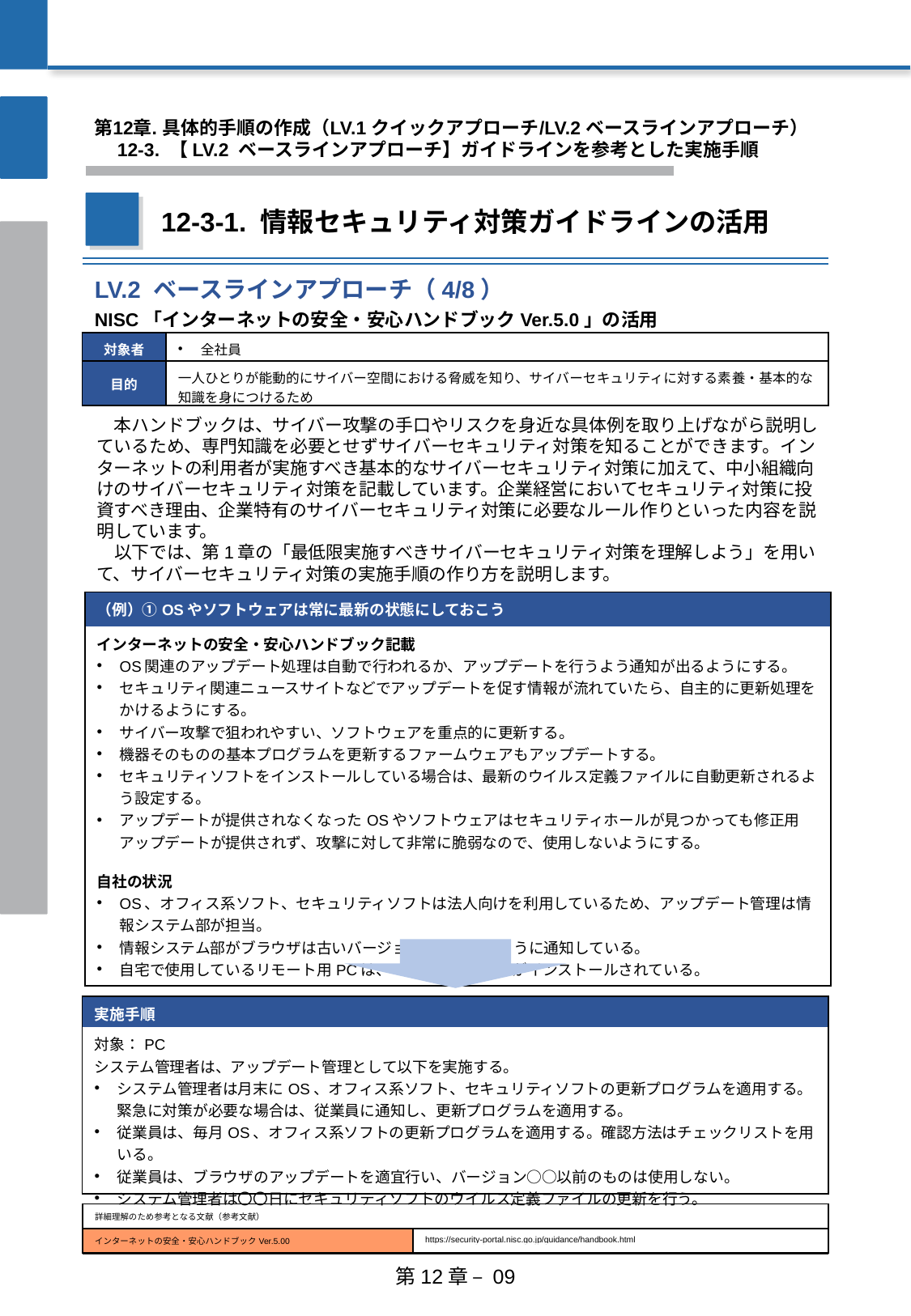

第12章. 具体的手順の作成（LV.1 クイックアプローチ/LV.2 ベースラインアプローチ）
　12-3. 【LV.2 ベースラインアプローチ】ガイドラインを参考とした実施手順
12-3-1. 情報セキュリティ対策ガイドラインの活用
LV.2 ベースラインアプローチ（4/8）
NISC「インターネットの安全・安心ハンドブックVer.5.0」の活用
| 対象者 | 全社員 |
| --- | --- |
| 目的 | 一人ひとりが能動的にサイバー空間における脅威を知り、サイバーセキュリティに対する素養・基本的な知識を身につけるため |
　本ハンドブックは、サイバー攻撃の手口やリスクを身近な具体例を取り上げながら説明しているため、専門知識を必要とせずサイバーセキュリティ対策を知ることができます。インターネットの利用者が実施すべき基本的なサイバーセキュリティ対策に加えて、中小組織向けのサイバーセキュリティ対策を記載しています。企業経営においてセキュリティ対策に投資すべき理由、企業特有のサイバーセキュリティ対策に必要なルール作りといった内容を説明しています。
　以下では、第1章の「最低限実施すべきサイバーセキュリティ対策を理解しよう」を用いて、サイバーセキュリティ対策の実施手順の作り方を説明します。
| （例）①OSやソフトウェアは常に最新の状態にしておこう |
| --- |
| インターネットの安全・安心ハンドブック記載 OS関連のアップデート処理は自動で行われるか、アップデートを行うよう通知が出るようにする。 セキュリティ関連ニュースサイトなどでアップデートを促す情報が流れていたら、自主的に更新処理をかけるようにする。 サイバー攻撃で狙われやすい、ソフトウェアを重点的に更新する。 機器そのものの基本プログラムを更新するファームウェアもアップデートする。 セキュリティソフトをインストールしている場合は、最新のウイルス定義ファイルに自動更新されるよう設定する。 アップデートが提供されなくなったOSやソフトウェアはセキュリティホールが見つかっても修正用アップデートが提供されず、攻撃に対して非常に脆弱なので、使用しないようにする。 自社の状況 OS、オフィス系ソフト、セキュリティソフトは法人向けを利用しているため、アップデート管理は情報システム部が担当。 情報システム部がブラウザは古いバージョンを使わないように通知している。 自宅で使用しているリモート用PCは、一般向けのソフトがインストールされている。 |

| 実施手順 |
| --- |
| 対象：PC システム管理者は、アップデート管理として以下を実施する。 システム管理者は月末にOS、オフィス系ソフト、セキュリティソフトの更新プログラムを適用する。緊急に対策が必要な場合は、従業員に通知し、更新プログラムを適用する。 従業員は、毎月OS、オフィス系ソフトの更新プログラムを適用する。確認方法はチェックリストを用いる。 従業員は、ブラウザのアップデートを適宜行い、バージョン○○以前のものは使用しない。 システム管理者は〇〇日にセキュリティソフトのウイルス定義ファイルの更新を行う。 |
| 詳細理解のため参考となる文献（参考文献） |  |
| --- | --- |
| インターネットの安全・安心ハンドブックVer.5.00 | https://security-portal.nisc.go.jp/guidance/handbook.html |
第12章 – 09